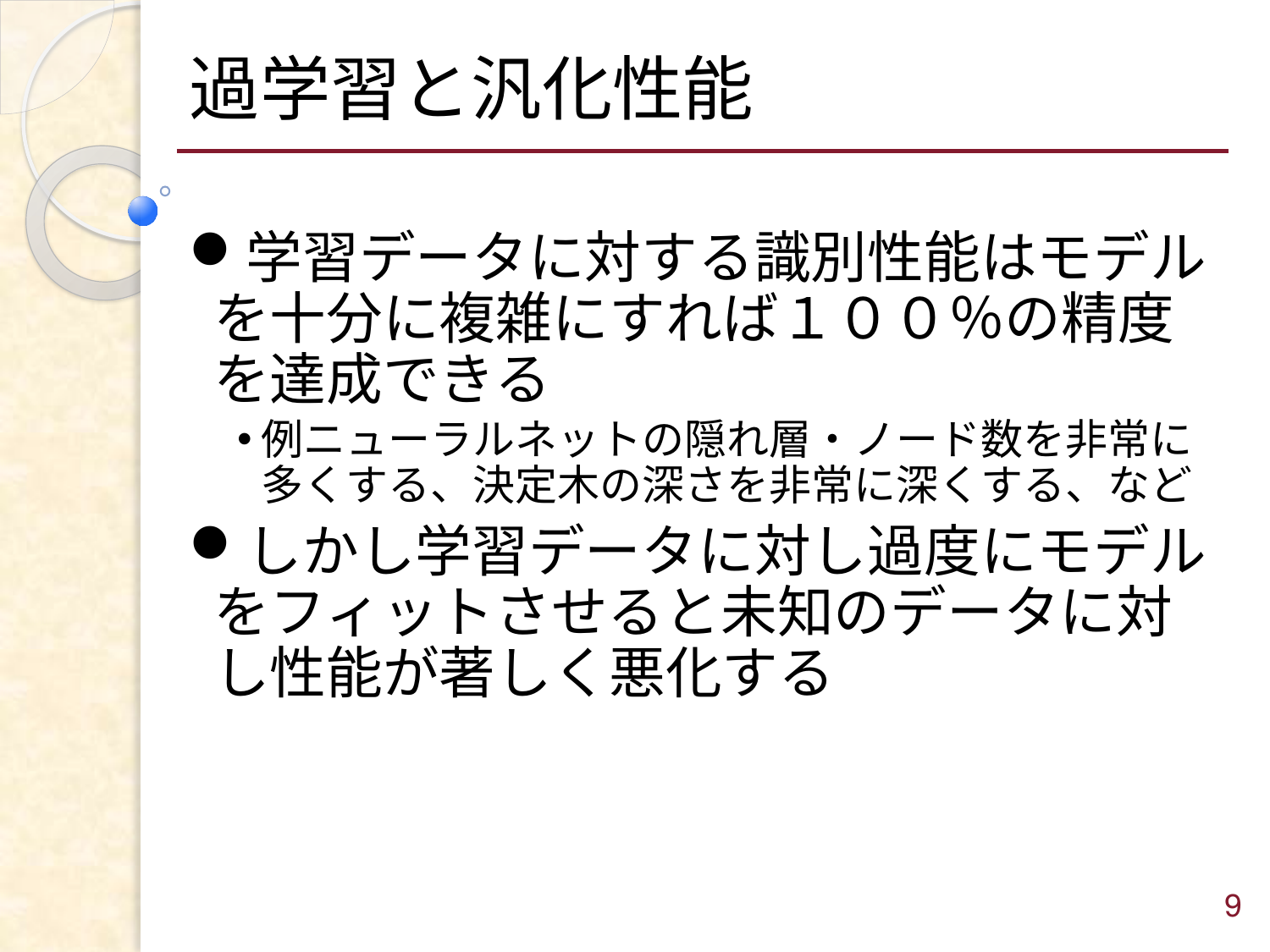

# 過学習と汎化性能
学習データに対する識別性能はモデルを十分に複雑にすれば１００％の精度を達成できる
例ニューラルネットの隠れ層・ノード数を非常に多くする、決定木の深さを非常に深くする、など
しかし学習データに対し過度にモデルをフィットさせると未知のデータに対し性能が著しく悪化する

9